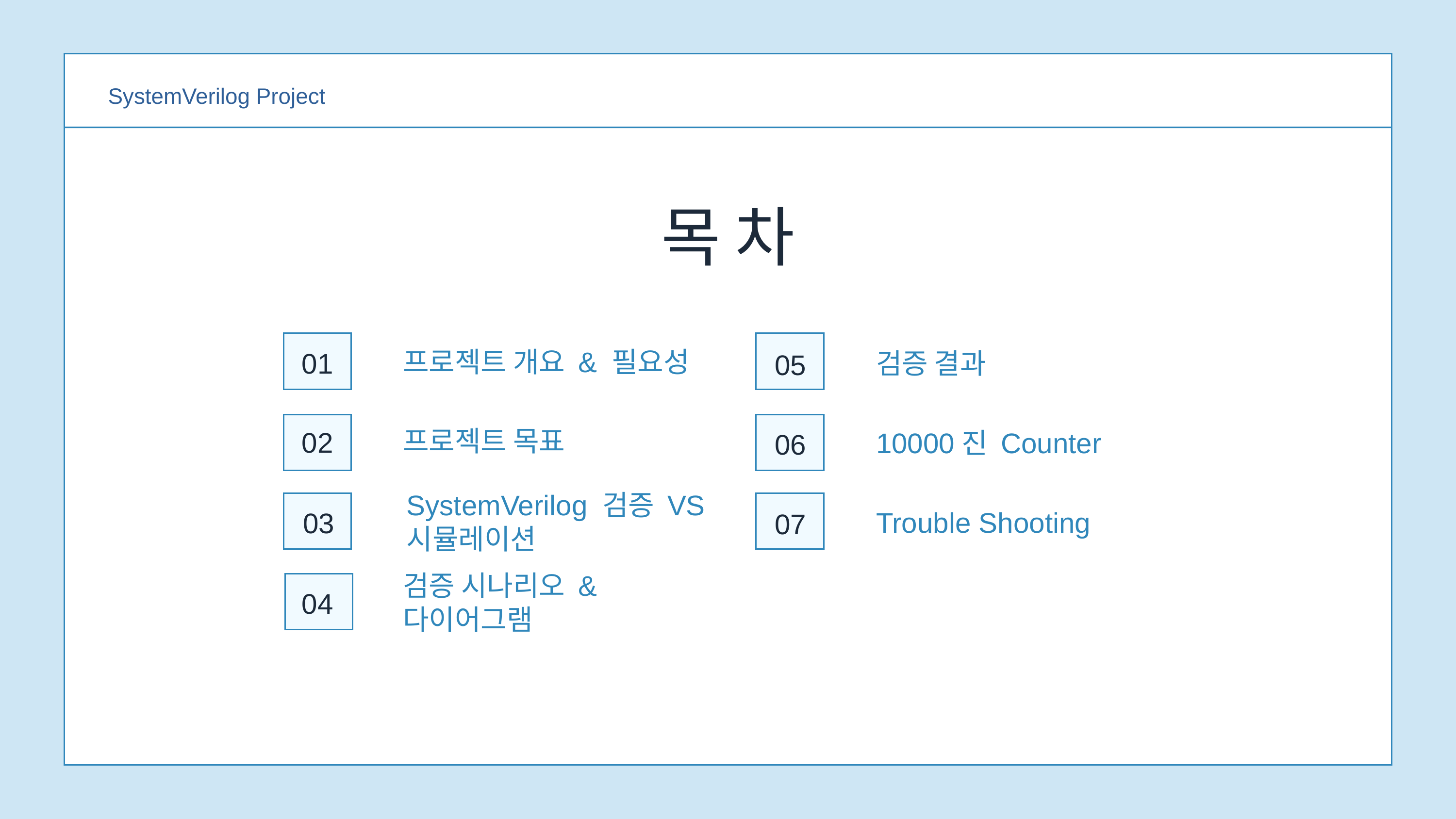

SystemVerilog Project

목 차

프로젝트 개요 & 필요성
01
검증 결과
05

프로젝트 목표
02
10000진 Counter
06
SystemVerilog 검증 VS 시뮬레이션

Trouble Shooting
03
07
검증 시나리오 & 다이어그램

04